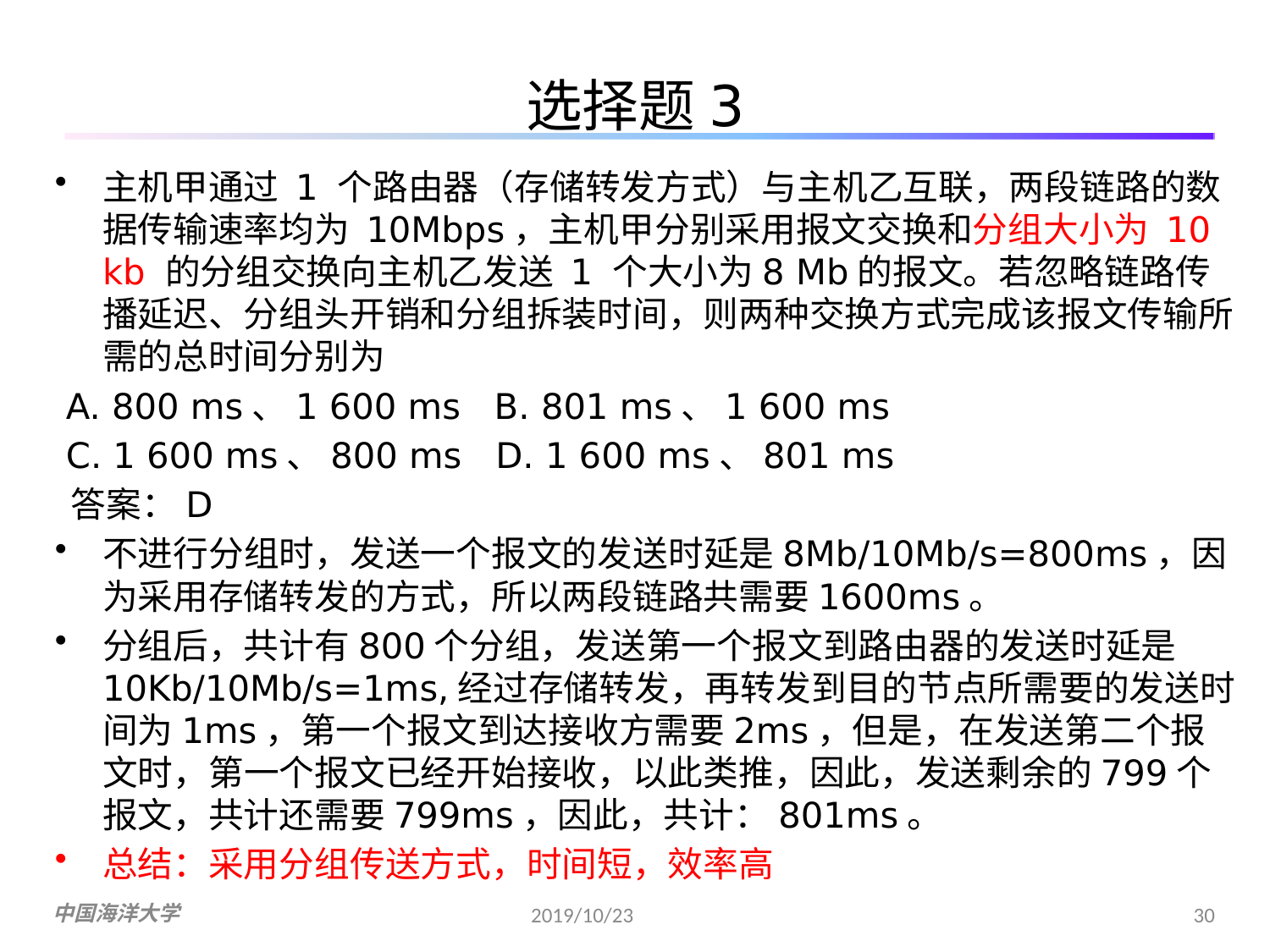

# 选择题3
主机甲通过 1 个路由器（存储转发方式）与主机乙互联，两段链路的数据传输速率均为 10Mbps，主机甲分别采用报文交换和分组大小为 10 kb 的分组交换向主机乙发送 1 个大小为8 Mb的报文。若忽略链路传播延迟、分组头开销和分组拆装时间，则两种交换方式完成该报文传输所需的总时间分别为
 A. 800 ms、1 600 ms   B. 801 ms、1 600 ms
 C. 1 600 ms、800 ms   D. 1 600 ms、801 ms
 答案：D
不进行分组时，发送一个报文的发送时延是8Mb/10Mb/s=800ms，因为采用存储转发的方式，所以两段链路共需要1600ms。
分组后，共计有800个分组，发送第一个报文到路由器的发送时延是10Kb/10Mb/s=1ms,经过存储转发，再转发到目的节点所需要的发送时间为1ms，第一个报文到达接收方需要2ms，但是，在发送第二个报文时，第一个报文已经开始接收，以此类推，因此，发送剩余的799个报文，共计还需要799ms，因此，共计：801ms。
总结：采用分组传送方式，时间短，效率高